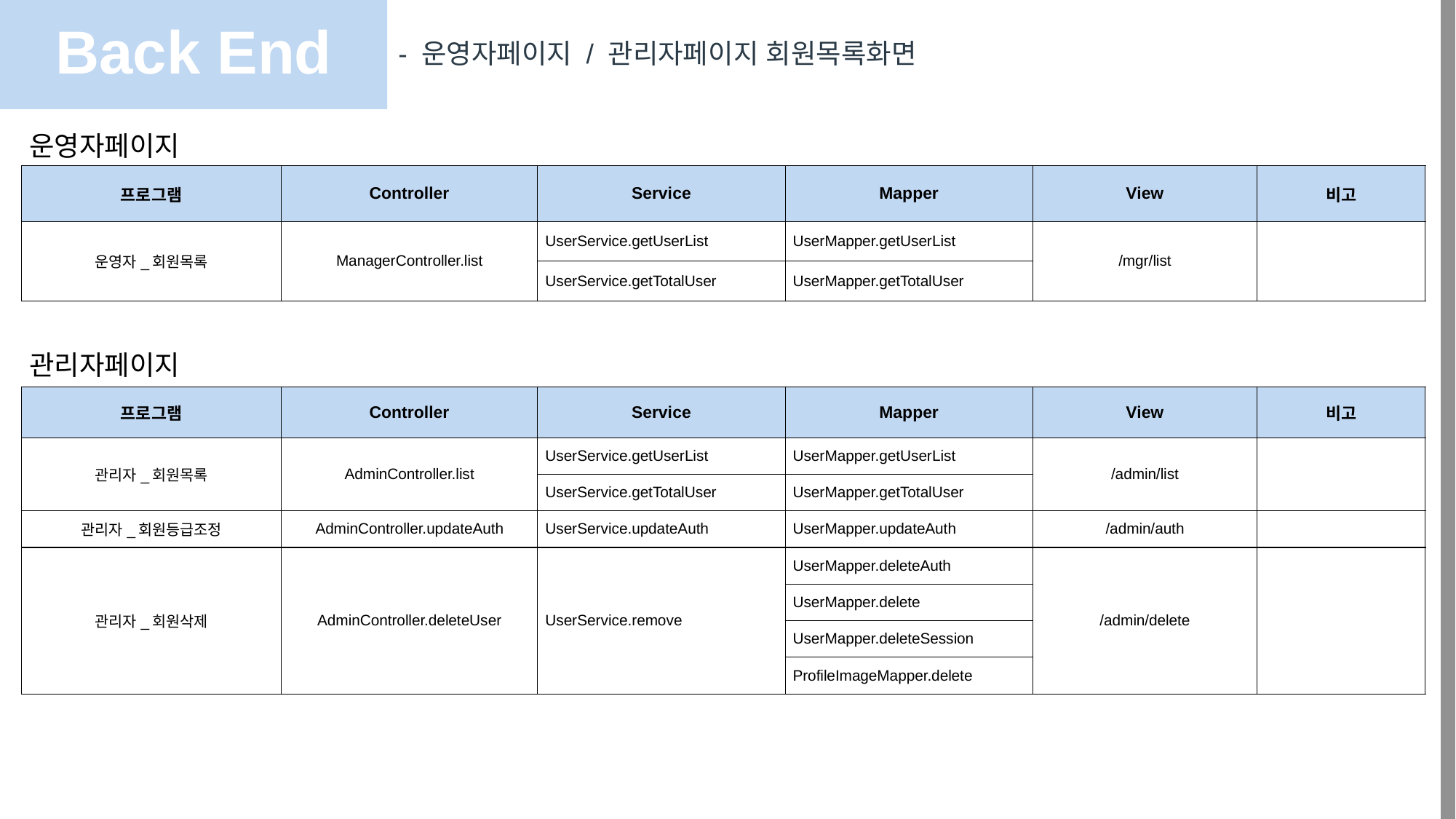

Back End
- 운영자페이지 / 관리자페이지 회원목록화면
운영자페이지
| 프로그램 | Controller | Service | Mapper | View | 비고 |
| --- | --- | --- | --- | --- | --- |
| 운영자\_회원목록 | ManagerController.list | UserService.getUserList | UserMapper.getUserList | /mgr/list |  |
|  |  | UserService.getTotalUser | UserMapper.getTotalUser |  |  |
관리자페이지
| 프로그램 | Controller | Service | Mapper | View | 비고 |
| --- | --- | --- | --- | --- | --- |
| 관리자\_회원목록 | AdminController.list | UserService.getUserList | UserMapper.getUserList | /admin/list |  |
|  |  | UserService.getTotalUser | UserMapper.getTotalUser |  |  |
| 관리자\_회원등급조정 | AdminController.updateAuth | UserService.updateAuth | UserMapper.updateAuth | /admin/auth |  |
| 관리자\_회원삭제 | AdminController.deleteUser | UserService.remove | UserMapper.deleteAuth | /admin/delete |  |
|  |  |  | UserMapper.delete |  |  |
|  |  |  | UserMapper.deleteSession |  |  |
|  |  |  | ProfileImageMapper.delete |  |  |